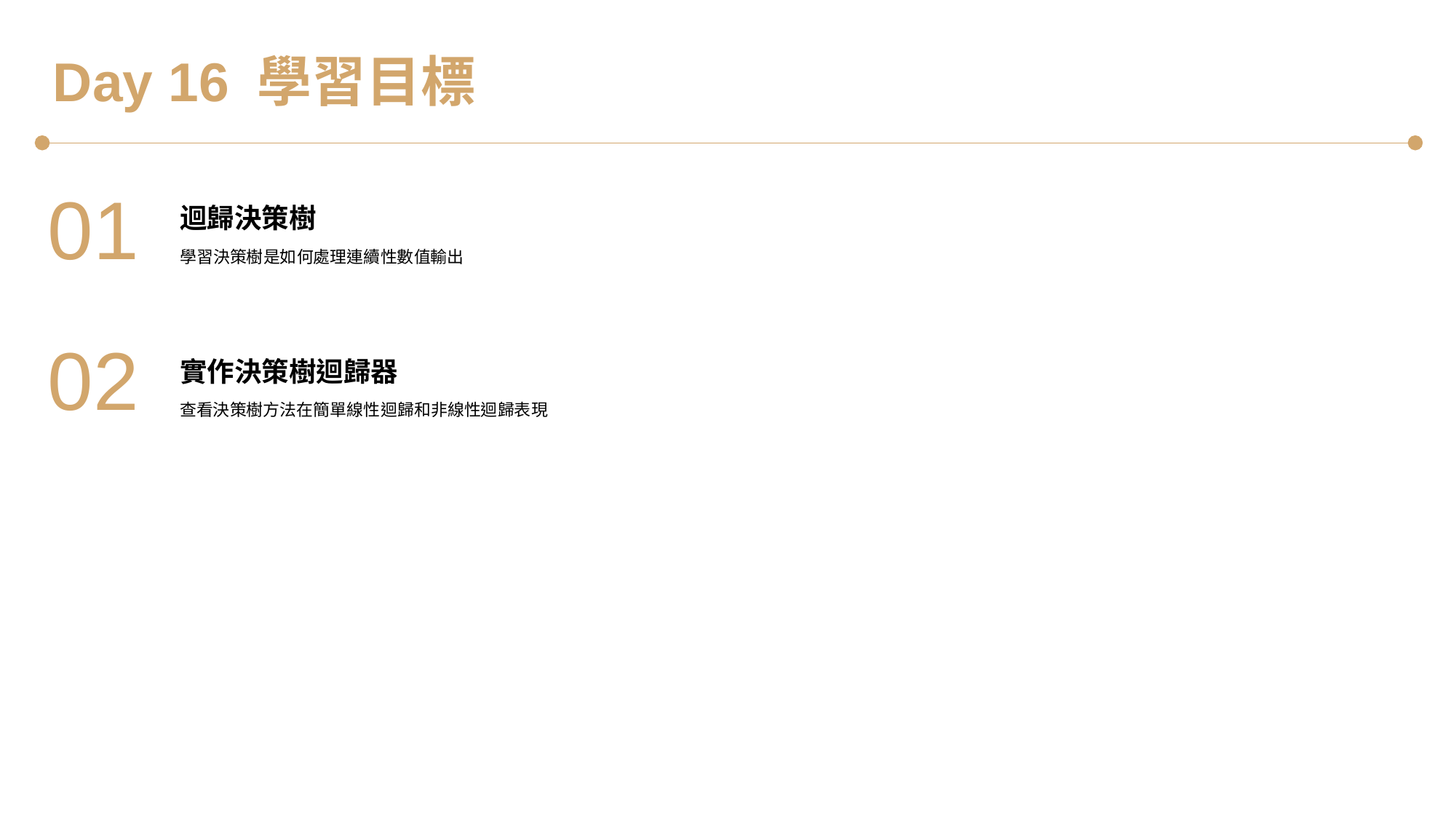

Day 16 學習目標
01
迴歸決策樹
學習決策樹是如何處理連續性數值輸出
02
實作決策樹迴歸器
查看決策樹方法在簡單線性迴歸和非線性迴歸表現